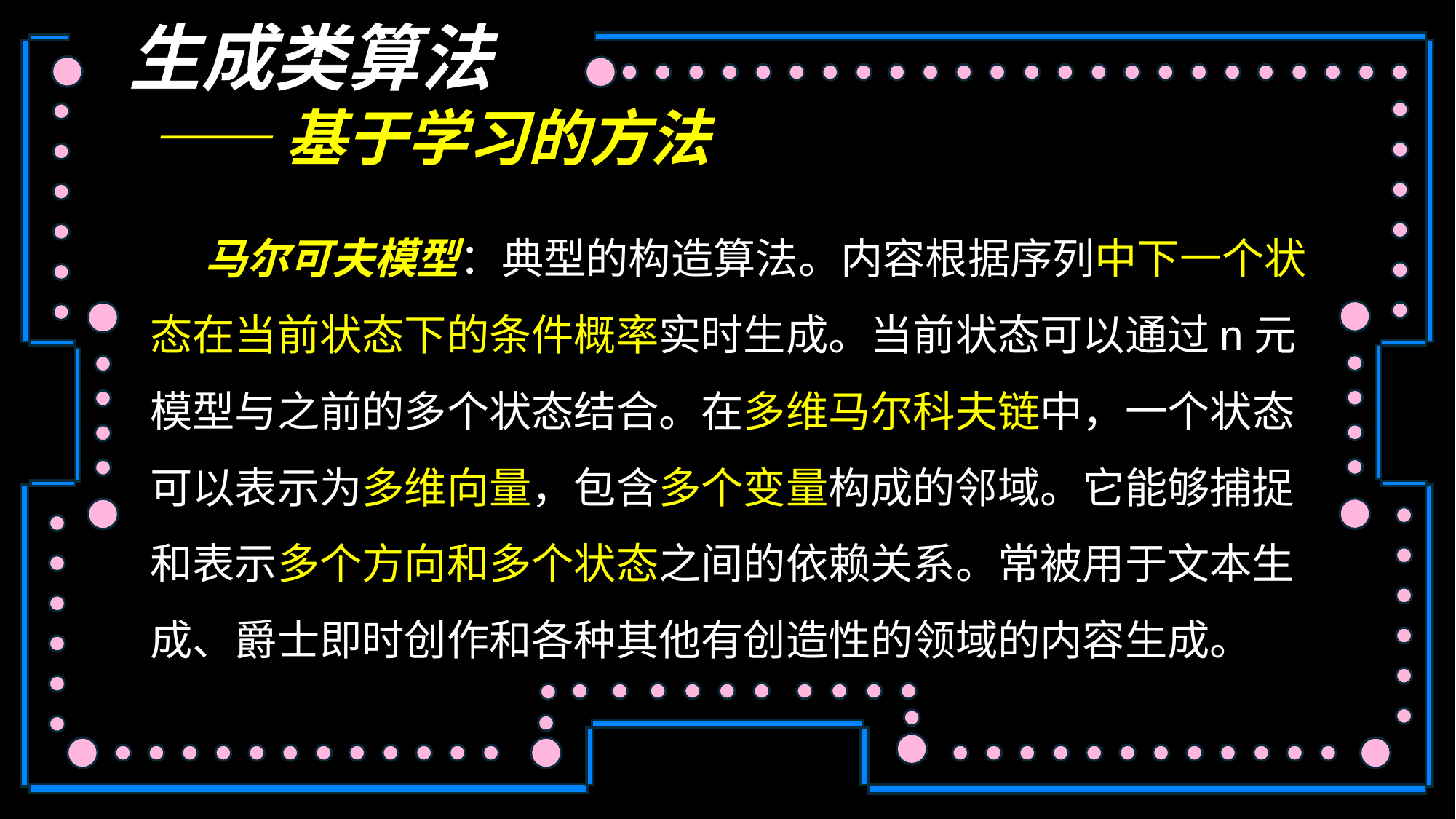

生成类算法

——基于学习的方法

马尔可夫模型：典型的构造算法。内容根据序列中下一个状态在当前状态下的条件概率实时生成。当前状态可以通过n元模型与之前的多个状态结合。在多维马尔科夫链中，一个状态可以表示为多维向量，包含多个变量构成的邻域。它能够捕捉和表示多个方向和多个状态之间的依赖关系。常被用于文本生成、爵士即时创作和各种其他有创造性的领域的内容生成。